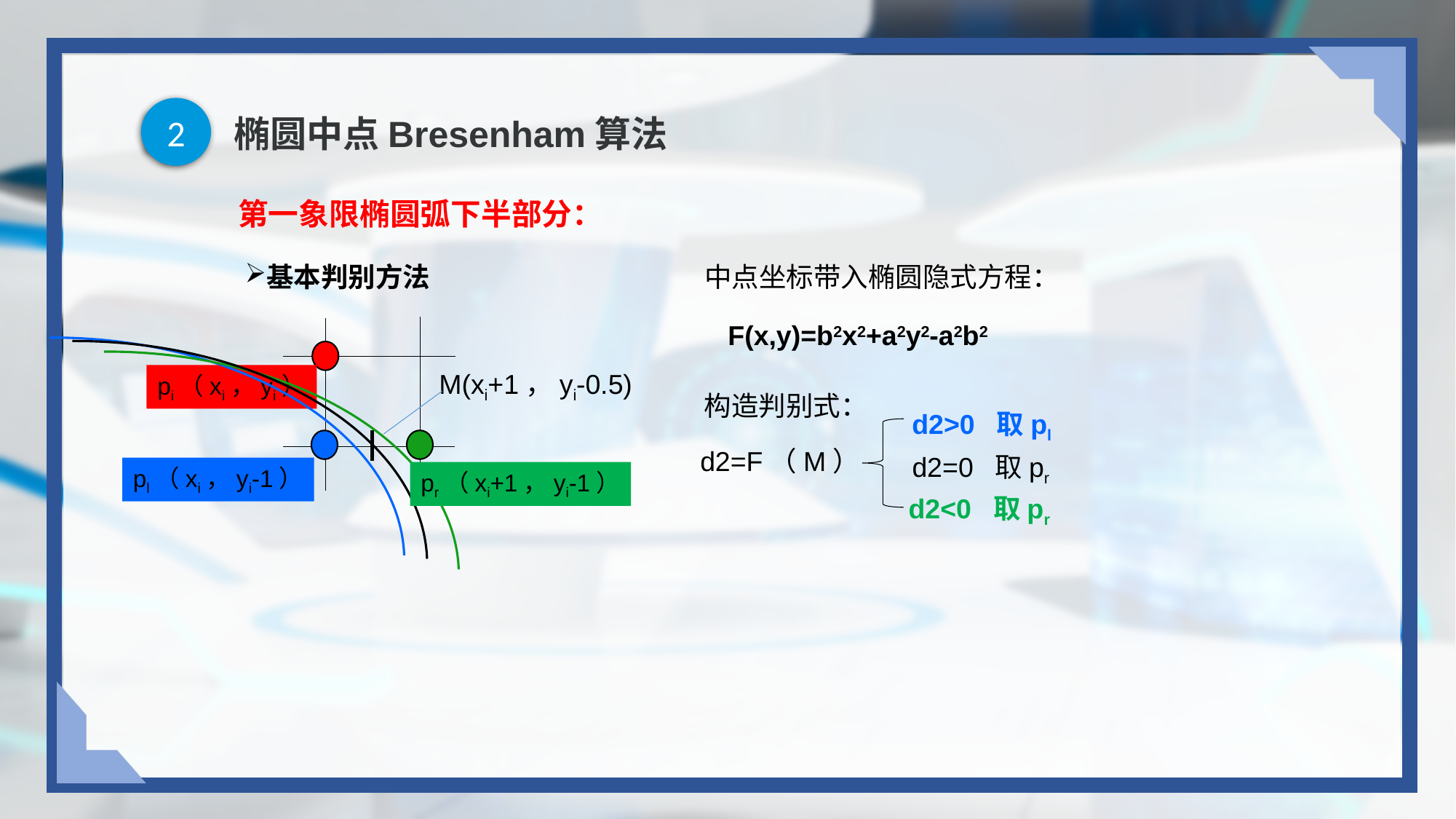

2
# 椭圆中点Bresenham算法
第一象限椭圆弧下半部分：
基本判别方法
中点坐标带入椭圆隐式方程：
F(x,y)=b2x2+a2y2-a2b2

M(xi+1，yi-0.5)
pi（xi，yi）
构造判别式：
d2=F（M）
d2>0  取pl

d2=0  取pr
pl（xi，yi-1）
pr（xi+1，yi-1）
d2<0  取pr